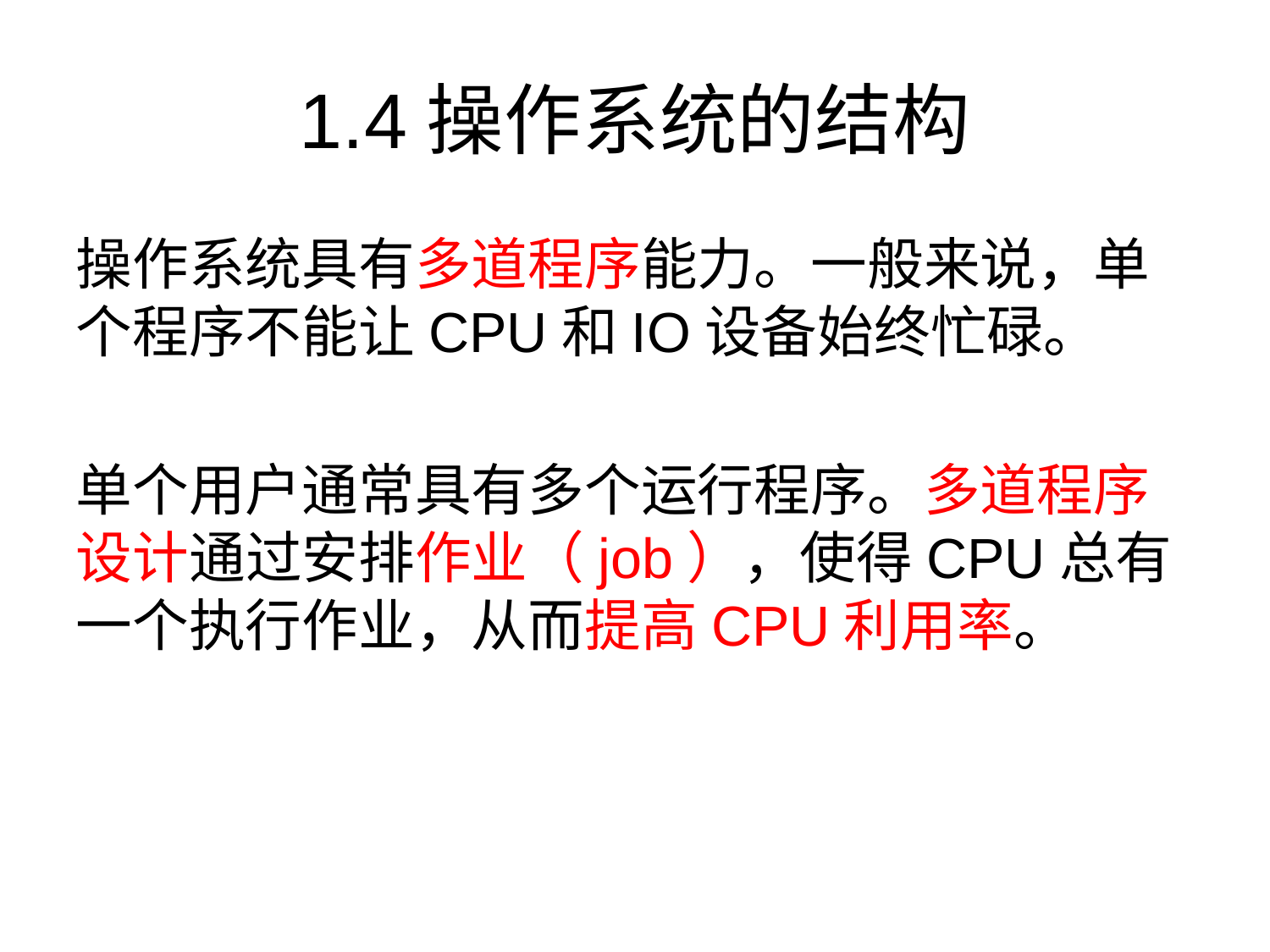

# 1.4	操作系统的结构
操作系统具有多道程序能力。一般来说，单个程序不能让CPU和IO设备始终忙碌。

单个用户通常具有多个运行程序。多道程序设计通过安排作业（job），使得CPU总有一个执行作业，从而提高CPU利用率。